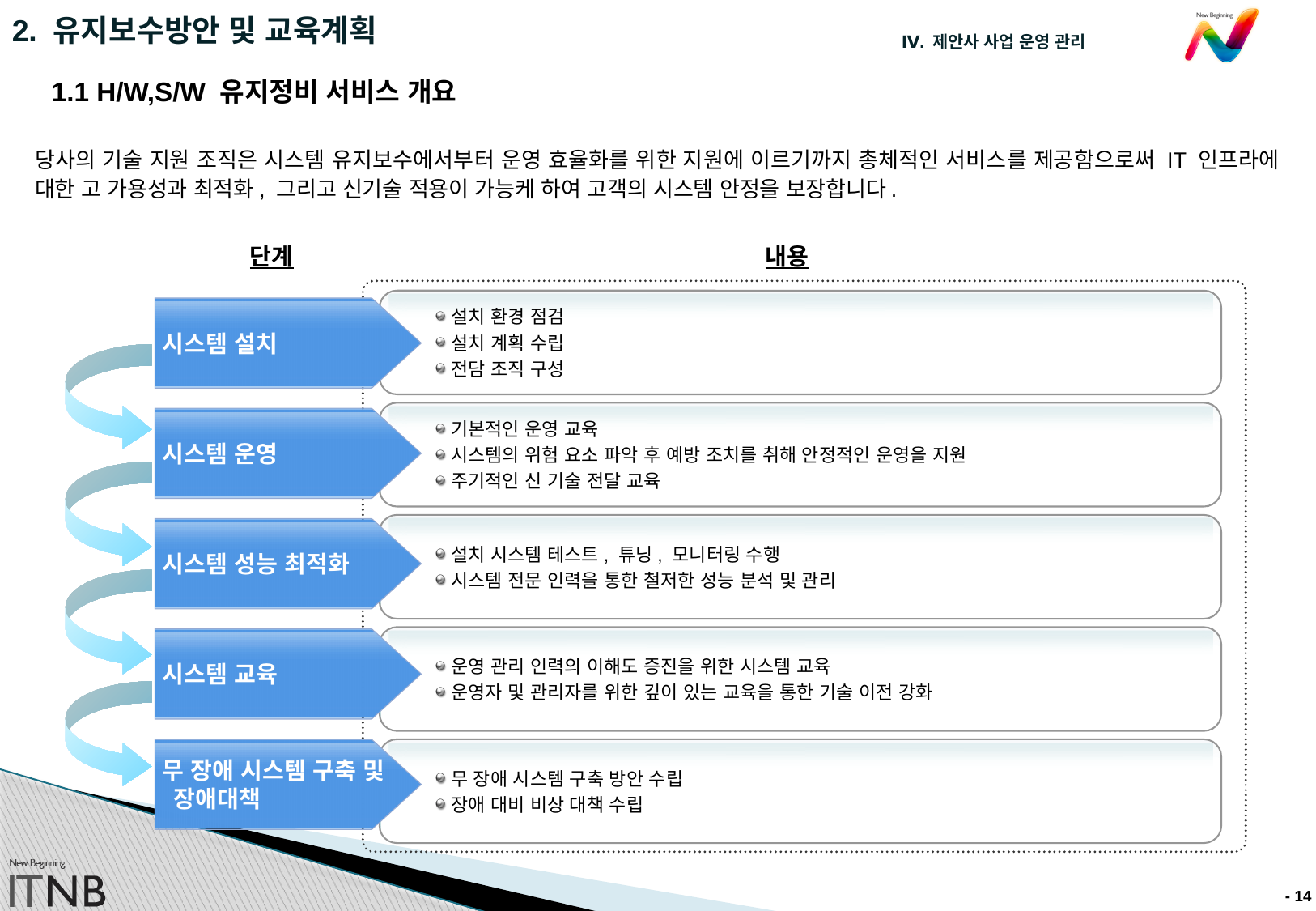

2. 유지보수방안 및 교육계획
1.1 H/W,S/W 유지정비 서비스 개요
당사의 기술 지원 조직은 시스템 유지보수에서부터 운영 효율화를 위한 지원에 이르기까지 총체적인 서비스를 제공함으로써 IT 인프라에 대한 고 가용성과 최적화, 그리고 신기술 적용이 가능케 하여 고객의 시스템 안정을 보장합니다.
단계
내용

설치 환경 점검
설치 계획 수립
전담 조직 구성
시스템 설치
시스템 운영
시스템 성능 최적화
시스템 교육
무 장애 시스템 구축 및
장애대책

기본적인 운영 교육
시스템의 위험 요소 파악 후 예방 조치를 취해 안정적인 운영을 지원
주기적인 신 기술 전달 교육

설치 시스템 테스트, 튜닝, 모니터링 수행
시스템 전문 인력을 통한 철저한 성능 분석 및 관리

운영 관리 인력의 이해도 증진을 위한 시스템 교육
운영자 및 관리자를 위한 깊이 있는 교육을 통한 기술 이전 강화

무 장애 시스템 구축 방안 수립
장애 대비 비상 대책 수립